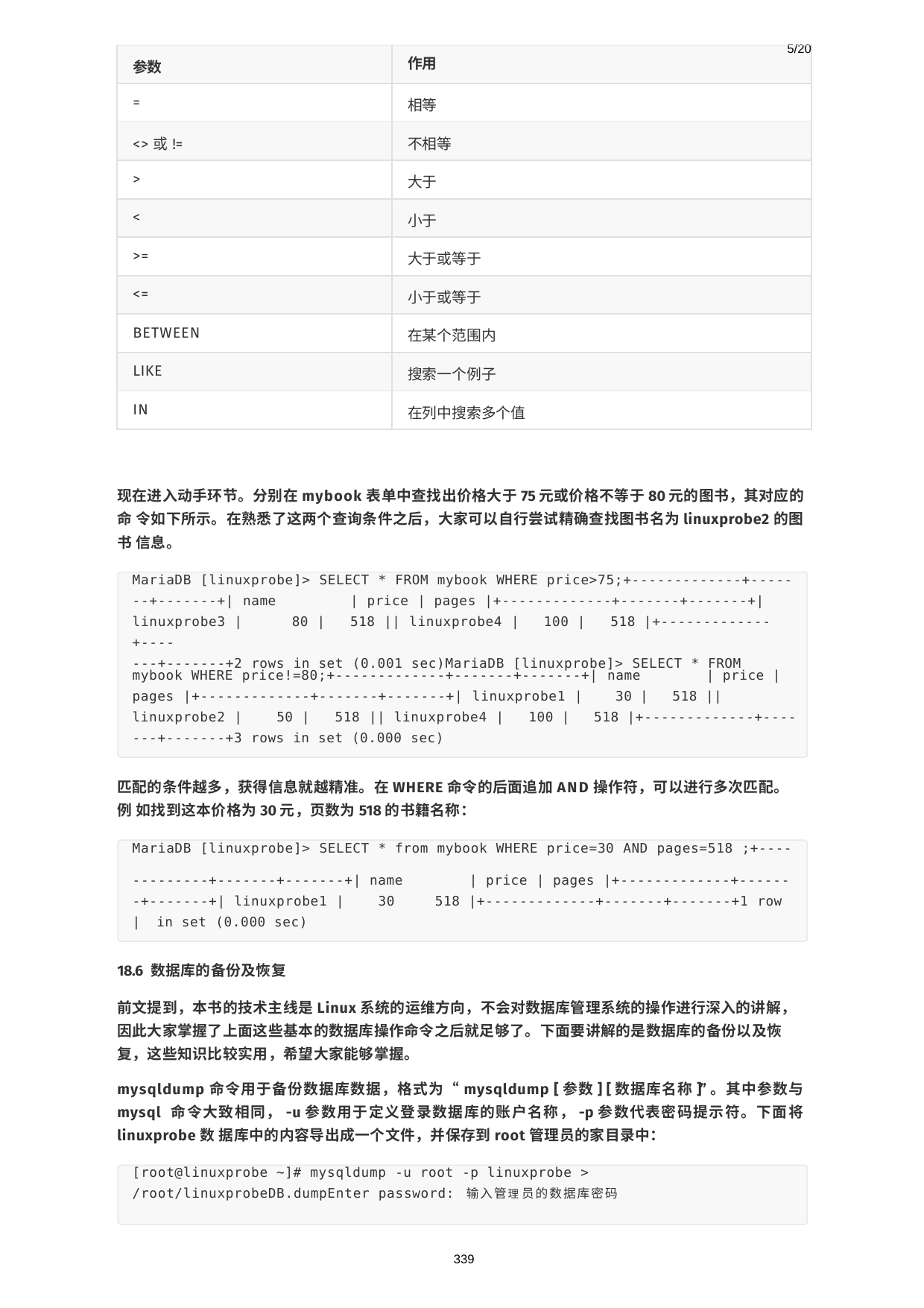

| 参数 | 5/20 作用 |
| --- | --- |
| = | 相等 |
| <>或!= | 不相等 |
| > | 大于 |
| < | 小于 |
| >= | 大于或等于 |
| <= | 小于或等于 |
| BETWEEN | 在某个范围内 |
| LIKE | 搜索一个例子 |
| IN | 在列中搜索多个值 |
现在进入动手环节。分别在mybook表单中查找出价格大于75元或价格不等于80元的图书，其对应的命 令如下所示。在熟悉了这两个查询条件之后，大家可以自行尝试精确查找图书名为linuxprobe2的图书 信息。

MariaDB [linuxprobe]> SELECT * FROM mybook WHERE price>75;+-------------+-----
--+-------+| name		| price | pages |+-------------+-------+-------+|  linuxprobe3 |	80 |	518 || linuxprobe4 |	100 |	518 |+-------------+----
---+-------+2 rows in set (0.001 sec)MariaDB [linuxprobe]> SELECT * FROM

mybook WHERE price!=80;+-------------+-------+-------+| name
pages |+-------------+-------+-------+| linuxprobe1 |	30 |
| price |
518 ||
linuxprobe2 |	50 |	518 || linuxprobe4 |	100 |
---+-------+3 rows in set (0.000 sec)
518 |+-------------+----
匹配的条件越多，获得信息就越精准。在WHERE命令的后面追加AND操作符，可以进行多次匹配。例 如找到这本价格为30元，页数为518的书籍名称：

MariaDB [linuxprobe]> SELECT * from mybook WHERE price=30 AND pages=518 ;+----

---------+-------+-------+| name
-+-------+| linuxprobe1 |	30 |  in set (0.000 sec)
| price | pages |+-------------+------
518 |+-------------+-------+-------+1 row
18.6 数据库的备份及恢复
前文提到，本书的技术主线是Linux系统的运维方向，不会对数据库管理系统的操作进行深入的讲解， 因此大家掌握了上面这些基本的数据库操作命令之后就足够了。下面要讲解的是数据库的备份以及恢 复，这些知识比较实用，希望大家能够掌握。
mysqldump命令用于备份数据库数据，格式为“mysqldump [参数] [数据库名称]”。其中参数与mysql 命令大致相同，-u参数用于定义登录数据库的账户名称，-p参数代表密码提示符。下面将linuxprobe数 据库中的内容导出成一个文件，并保存到root管理员的家目录中：

[root@linuxprobe ~]# mysqldump -u root -p linuxprobe >
/root/linuxprobeDB.dumpEnter password: 输入管理员的数据库密码

339